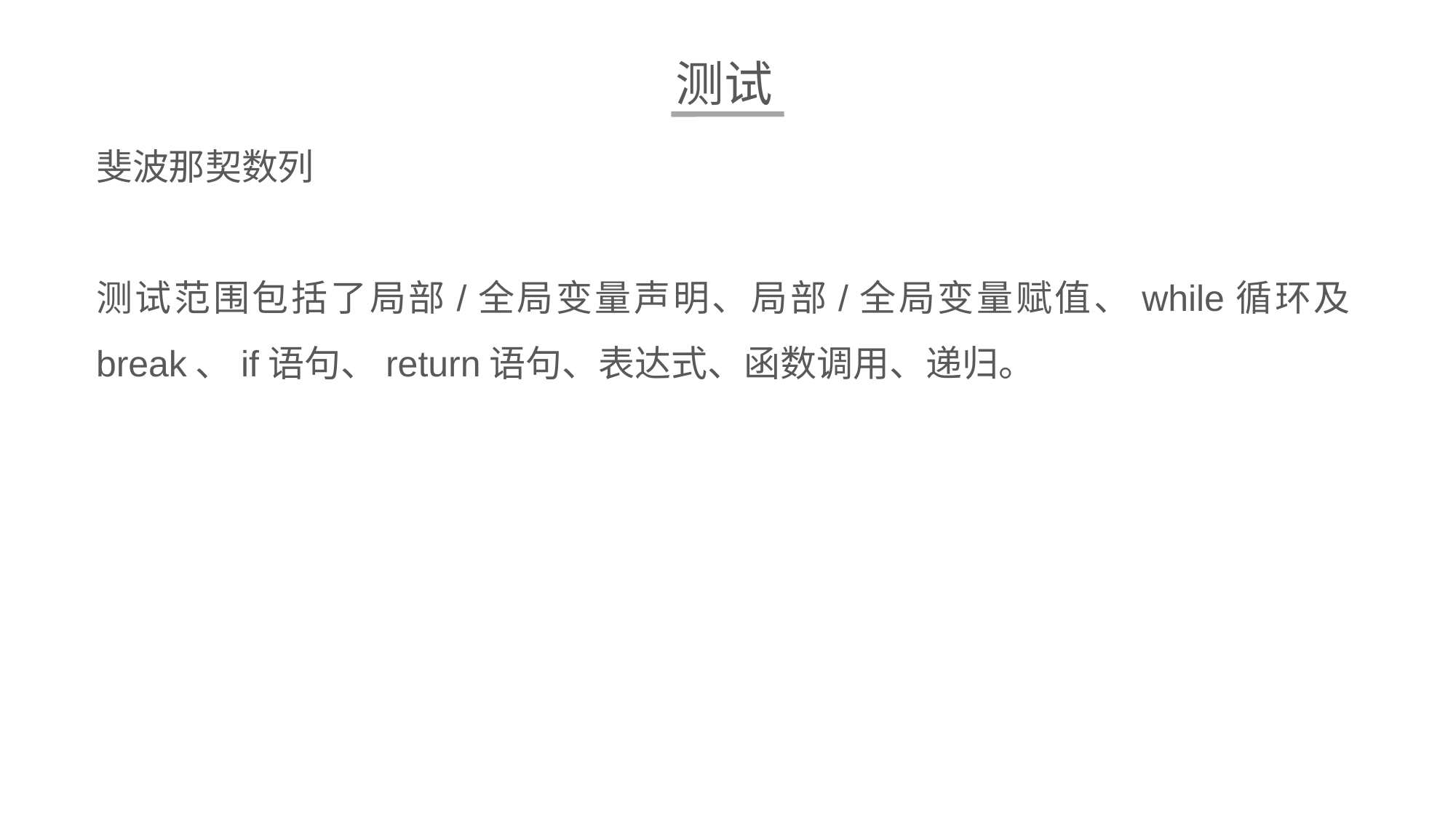

测试

斐波那契数列

测试范围包括了局部/全局变量声明、局部/全局变量赋值、while循环及break、if语句、return语句、表达式、函数调用、递归。